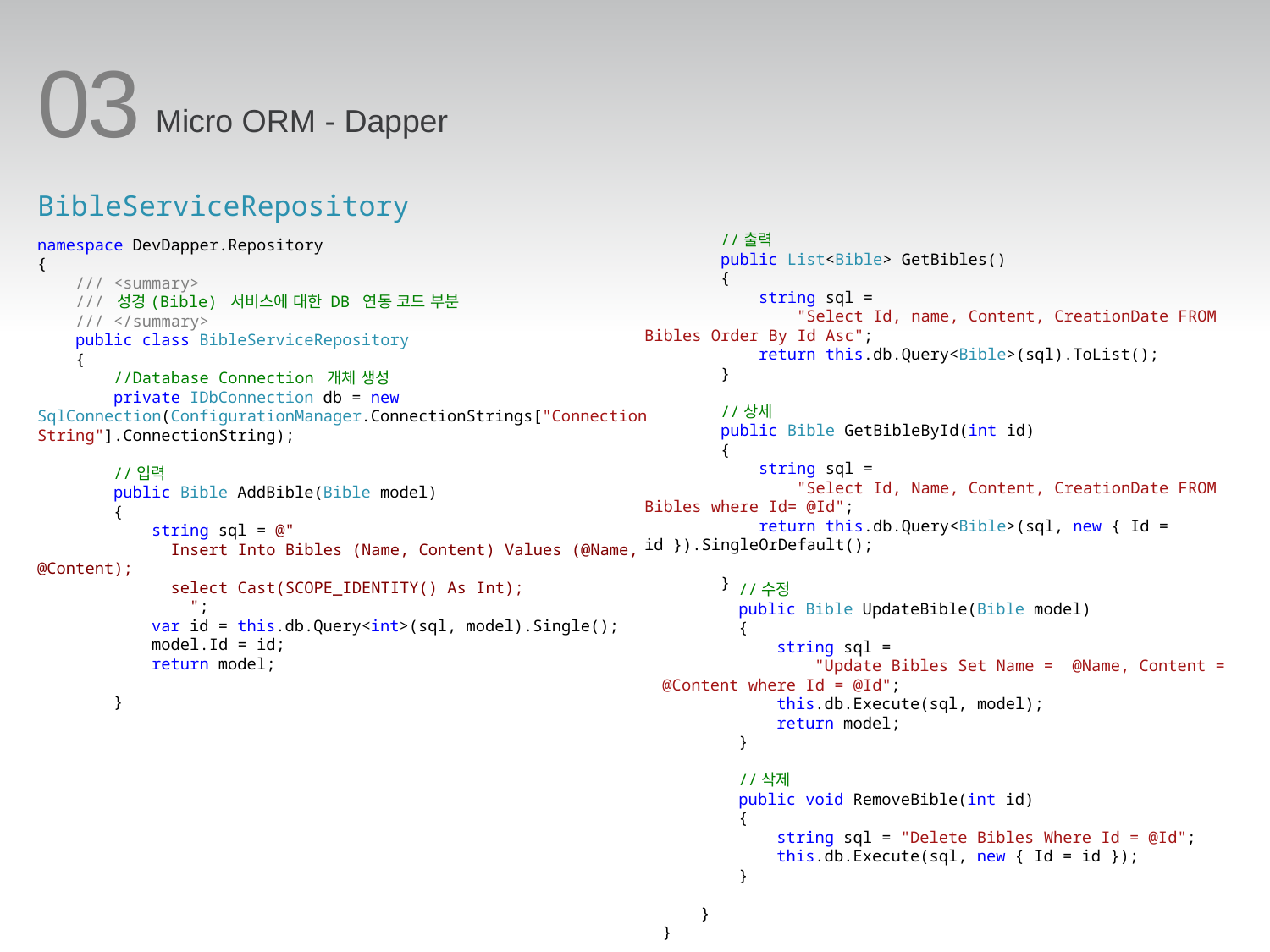

03
Micro ORM - Dapper
BibleServiceRepository

        //출력
        public List<Bible> GetBibles()
        {
            string sql =
                "Select Id, name, Content, CreationDate FROM Bibles Order By Id Asc";
            return this.db.Query<Bible>(sql).ToList();
        }

        //상세
        public Bible GetBibleById(int id)
        {
            string sql =
                "Select Id, Name, Content, CreationDate FROM Bibles where Id= @Id";
            return this.db.Query<Bible>(sql, new { Id = id }).SingleOrDefault();

        }
namespace DevDapper.Repository
{
    /// <summary>
    /// 성경(Bible) 서비스에 대한 DB 연동 코드 부분
    /// </summary>
    public class BibleServiceRepository
    {
        //Database Connection 개체 생성
        private IDbConnection db = new SqlConnection(ConfigurationManager.ConnectionStrings["ConnectionString"].ConnectionString);

        //입력
        public Bible AddBible(Bible model)
        {
            string sql = @"
              Insert Into Bibles (Name, Content) Values (@Name, @Content);
              select Cast(SCOPE_IDENTITY() As Int);
                ";
            var id = this.db.Query<int>(sql, model).Single();
            model.Id = id;
            return model;

        }

        //수정
        public Bible UpdateBible(Bible model)
        {
            string sql =
                "Update Bibles Set Name =  @Name, Content = @Content where Id = @Id";
            this.db.Execute(sql, model);
            return model;
        }

        //삭제
        public void RemoveBible(int id)
        {
            string sql = "Delete Bibles Where Id = @Id";
            this.db.Execute(sql, new { Id = id });
        }

    }
}